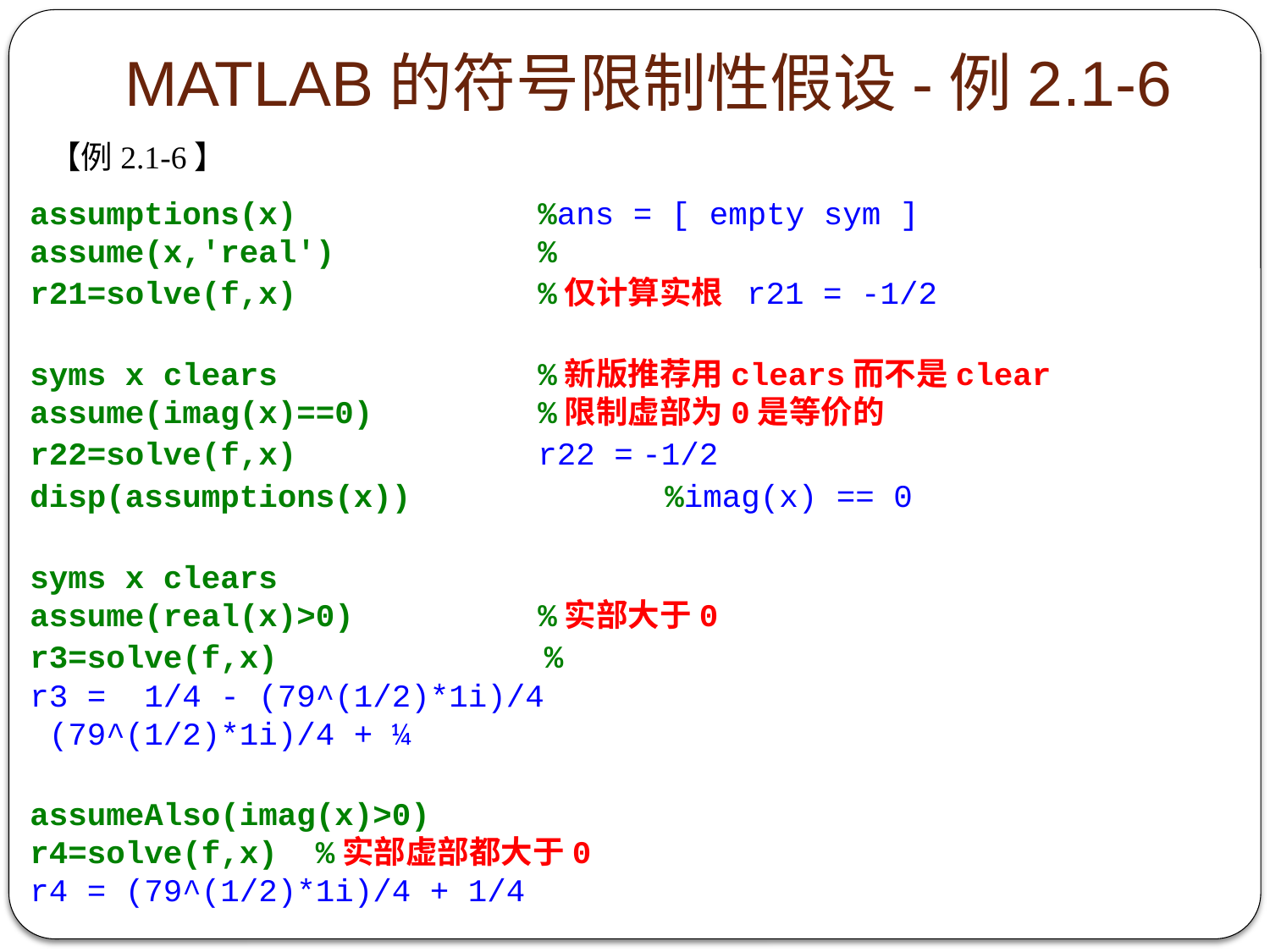

# MATLAB的符号限制性假设-例2.1-6
【例2.1-6】
assumptions(x)		%ans = [ empty sym ]
assume(x,'real')		%
r21=solve(f,x)		%仅计算实根  r21 = -1/2

syms x clears			%新版推荐用clears而不是clear
assume(imag(x)==0)		%限制虚部为0是等价的
r22=solve(f,x)  		r22 = -1/2
disp(assumptions(x))		%imag(x) == 0

syms x clears
assume(real(x)>0)		%实部大于0
r3=solve(f,x)              %
r3 =  1/4 - (79^(1/2)*1i)/4
 (79^(1/2)*1i)/4 + ¼

assumeAlso(imag(x)>0)
r4=solve(f,x)  %实部虚部都大于0
r4 = (79^(1/2)*1i)/4 + 1/4